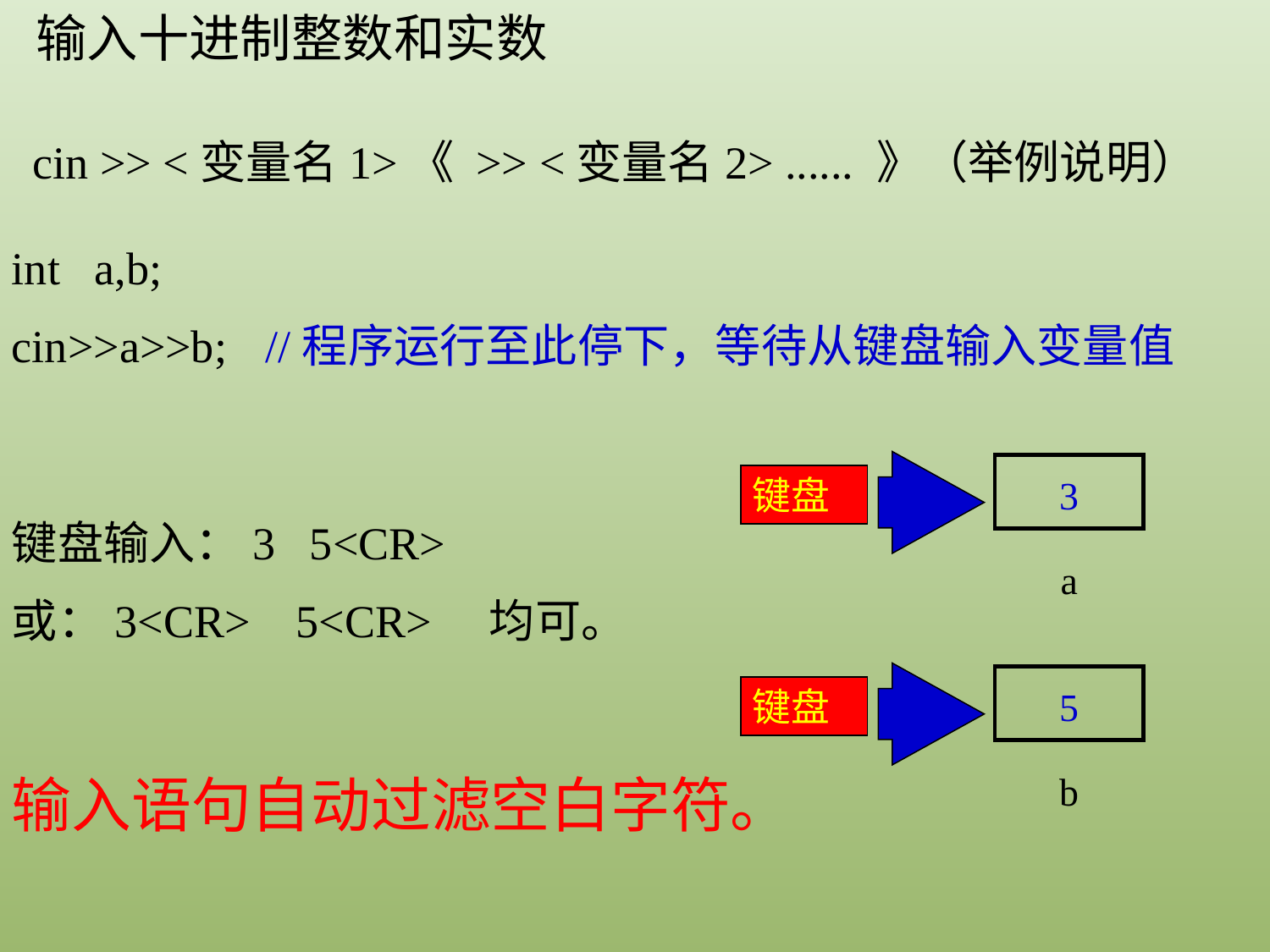

输入十进制整数和实数
cin >> <变量名1>《 >> <变量名2> ...... 》（举例说明）
int   a,b;
cin>>a>>b;	//程序运行至此停下，等待从键盘输入变量值

a
键盘
3
键盘输入：3   5<CR>
或：3<CR>    5<CR>    均可。

b
5
键盘
输入语句自动过滤空白字符。
75